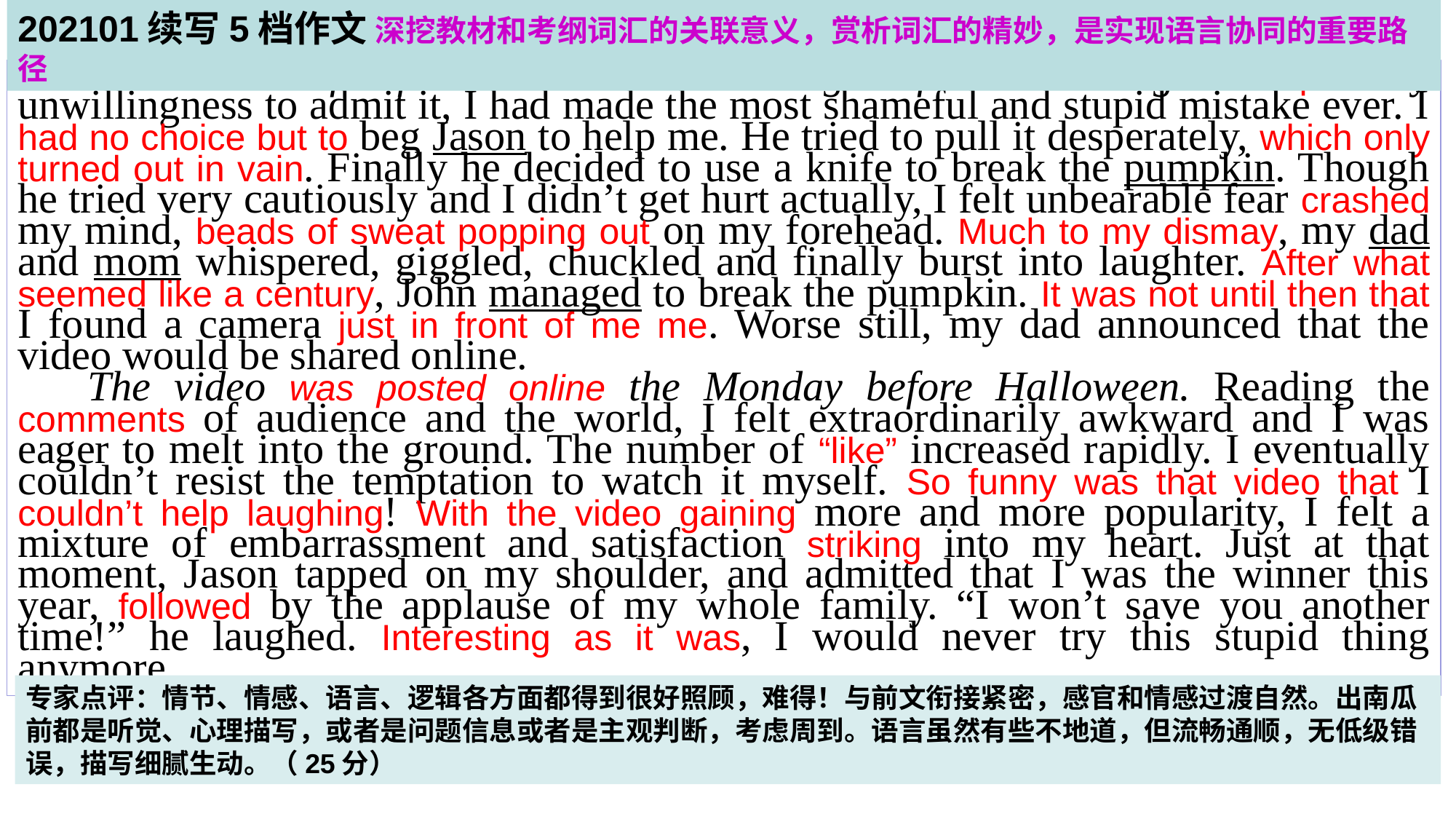

202101续写5档作文 深挖教材和考纲词汇的关联意义，赏析词汇的精妙，是实现语言协同的重要路径
     I was stuck for five or six minutes though I felt much longer. Despite my unwillingness to admit it, I had made the most shameful and stupid mistake ever. I had no choice but to beg Jason to help me. He tried to pull it desperately, which only turned out in vain. Finally he decided to use a knife to break the pumpkin. Though he tried very cautiously and I didn’t get hurt actually, I felt unbearable fear crashed my mind, beads of sweat popping out on my forehead. Much to my dismay, my dad and mom whispered, giggled, chuckled and finally burst into laughter. After what seemed like a century, John managed to break the pumpkin. It was not until then that I found a camera just in front of me me. Worse still, my dad announced that the video would be shared online.
   The video was posted online the Monday before Halloween. Reading the comments of audience and the world, I felt extraordinarily awkward and I was eager to melt into the ground. The number of “like” increased rapidly. I eventually couldn’t resist the temptation to watch it myself. So funny was that video that I couldn’t help laughing! With the video gaining more and more popularity, I felt a mixture of embarrassment and satisfaction striking into my heart. Just at that moment, Jason tapped on my shoulder, and admitted that I was the winner this year, followed by the applause of my whole family. “I won’t save you another time!” he laughed. Interesting as it was, I would never try this stupid thing anymore.
专家点评：情节、情感、语言、逻辑各方面都得到很好照顾，难得！与前文衔接紧密，感官和情感过渡自然。出南瓜前都是听觉、心理描写，或者是问题信息或者是主观判断，考虑周到。语言虽然有些不地道，但流畅通顺，无低级错误，描写细腻生动。（25分）